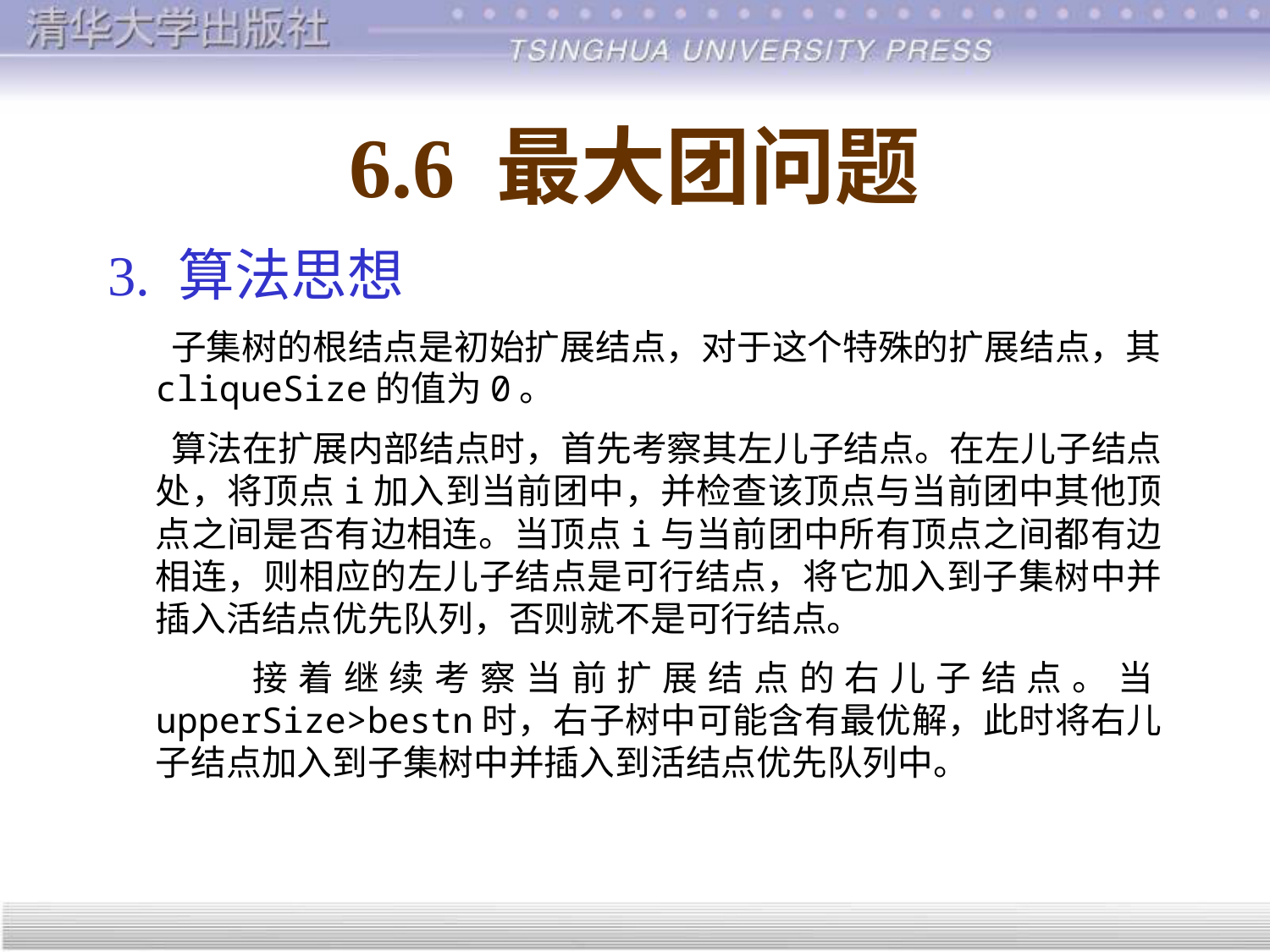

# 6.6 最大团问题
3. 算法思想
       子集树的根结点是初始扩展结点，对于这个特殊的扩展结点，其cliqueSize的值为0。
       算法在扩展内部结点时，首先考察其左儿子结点。在左儿子结点处，将顶点i加入到当前团中，并检查该顶点与当前团中其他顶点之间是否有边相连。当顶点i与当前团中所有顶点之间都有边相连，则相应的左儿子结点是可行结点，将它加入到子集树中并插入活结点优先队列，否则就不是可行结点。
       接着继续考察当前扩展结点的右儿子结点。当upperSize>bestn时，右子树中可能含有最优解，此时将右儿子结点加入到子集树中并插入到活结点优先队列中。

80